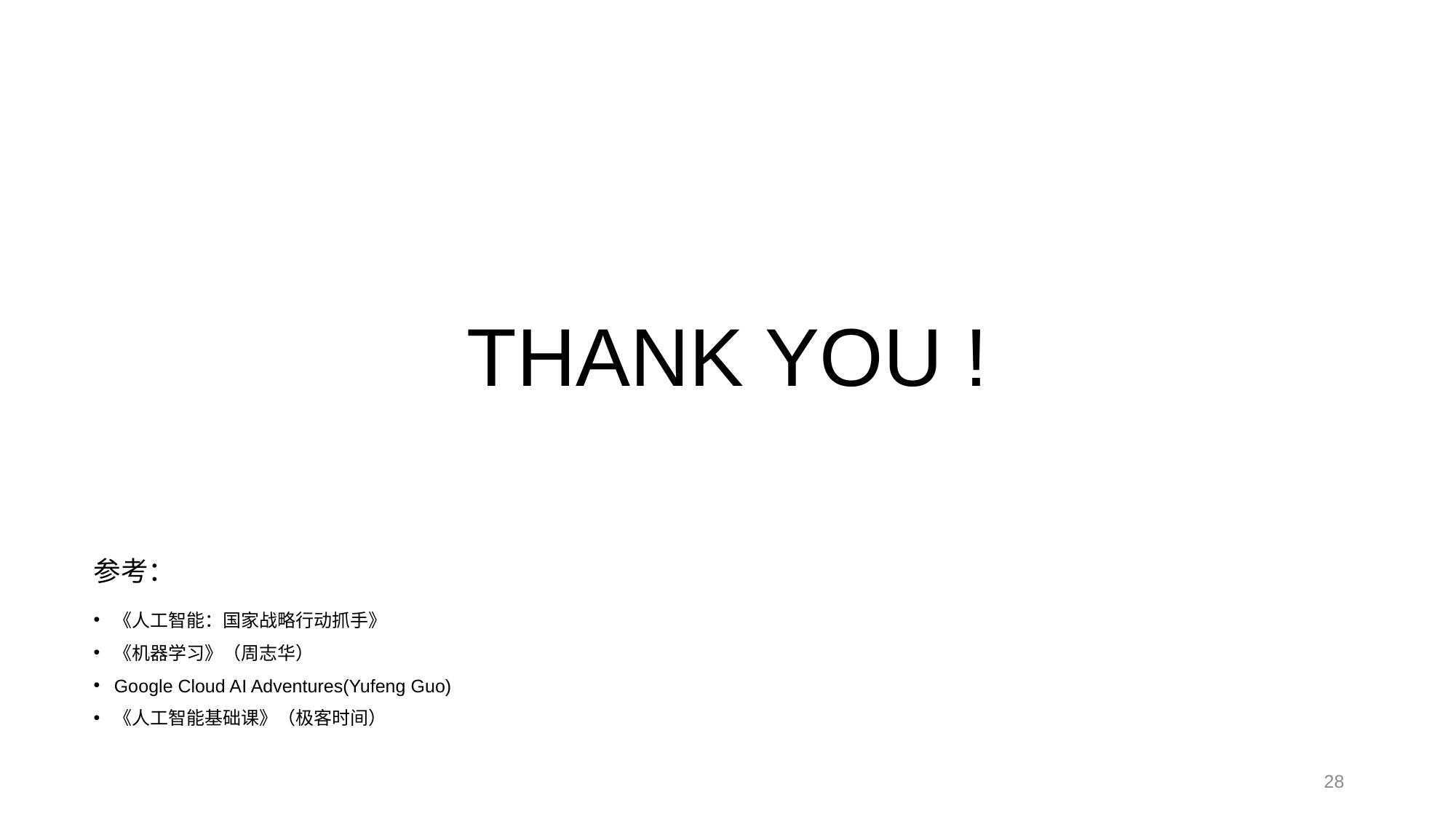

THANK YOU !
参考：
《人工智能：国家战略行动抓手》
《机器学习》（周志华）
Google Cloud AI Adventures(Yufeng Guo)
《人工智能基础课》（极客时间）
28